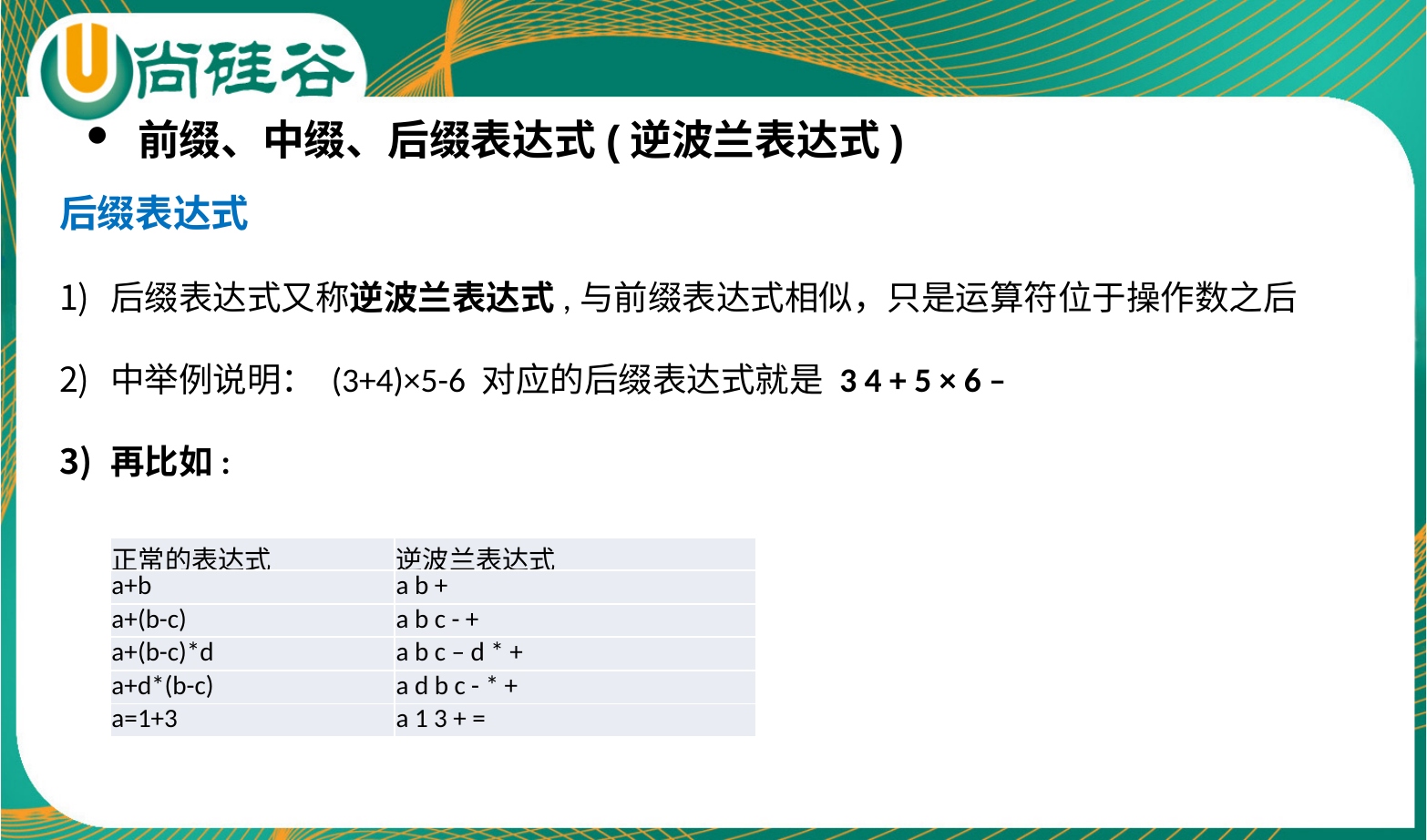

前缀、中缀、后缀表达式(逆波兰表达式)
后缀表达式

后缀表达式又称逆波兰表达式,与前缀表达式相似，只是运算符位于操作数之后

中举例说明： (3+4)×5-6 对应的后缀表达式就是 3 4 + 5 × 6 –

再比如:

| 正常的表达式 | 逆波兰表达式 |
| --- | --- |
| a+b | a b + |
| a+(b-c) | a b c - + |
| a+(b-c)\*d | a b c – d \* + |
| a+d\*(b-c) | a d b c - \* + |
| a=1+3 | a 1 3 + = |